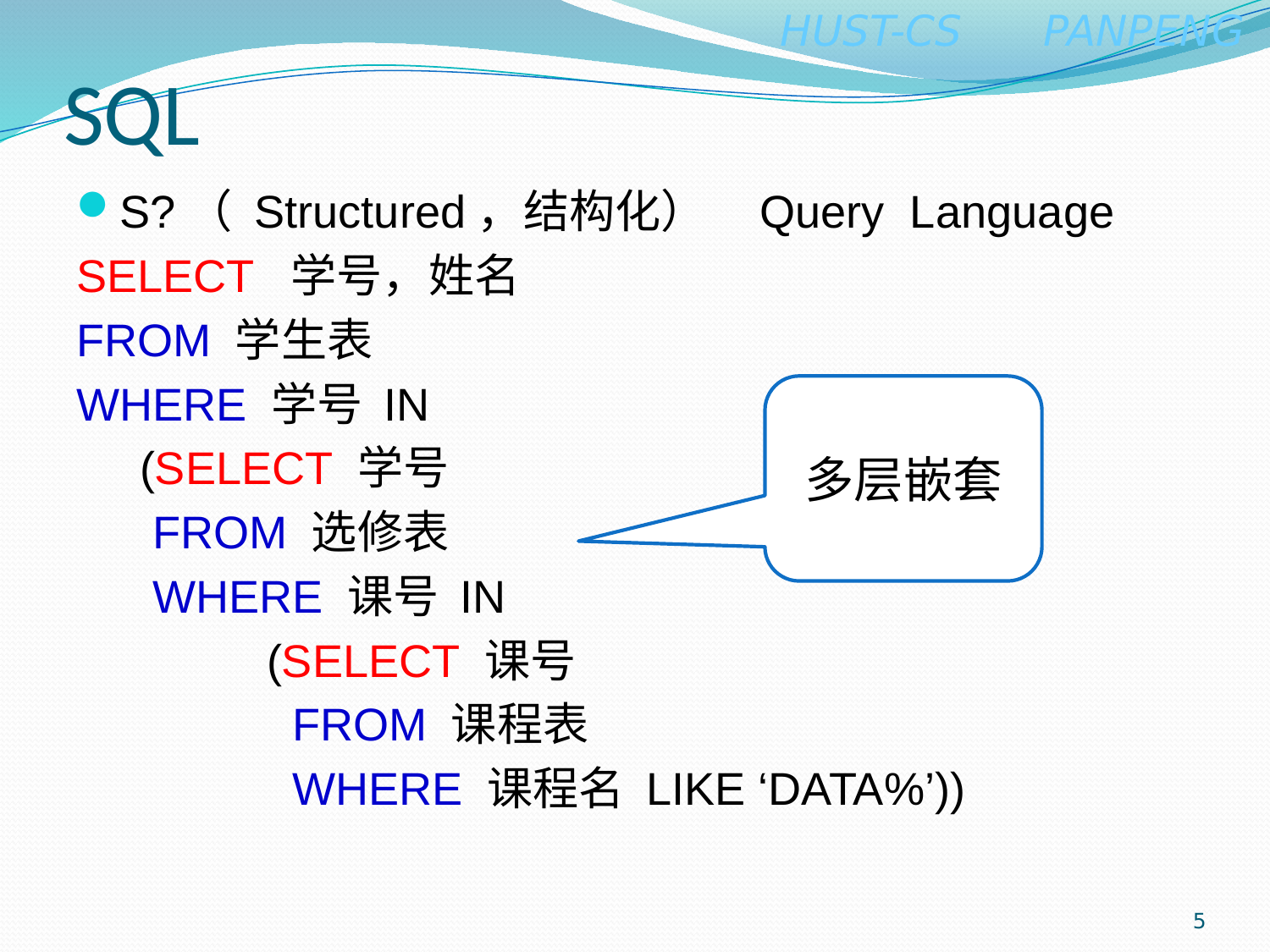

# SQL
S?（ Structured，结构化）    Query  Language
SELECT  学号，姓名
FROM 学生表
WHERE 学号 IN
     (SELECT 学号
      FROM 选修表
      WHERE 课号 IN
               (SELECT 课号
                 FROM 课程表
                 WHERE 课程名 LIKE ‘DATA%’))
多层嵌套
5